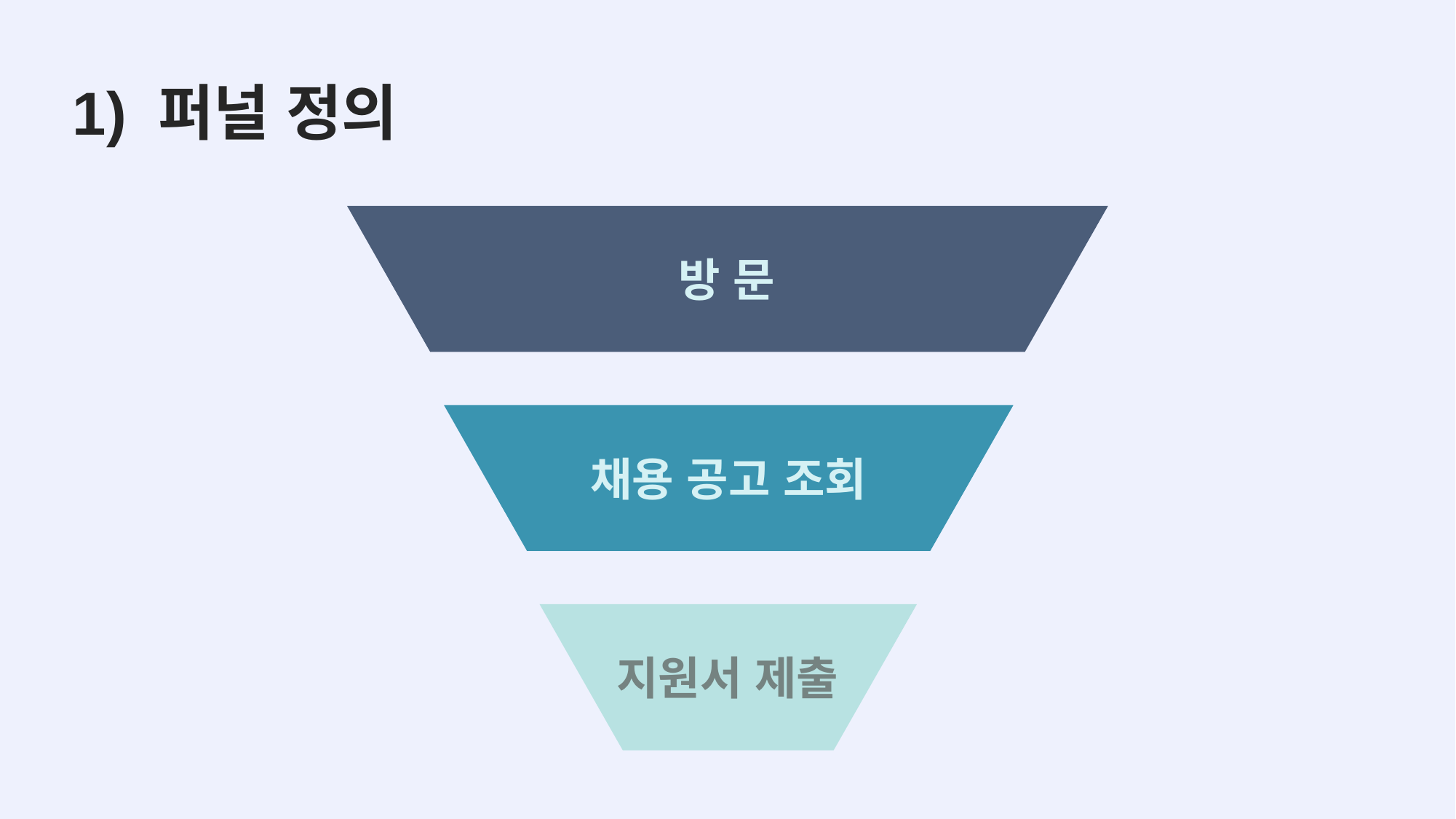

1) 퍼널 정의

방 문

채용 공고 조회

지원서 제출